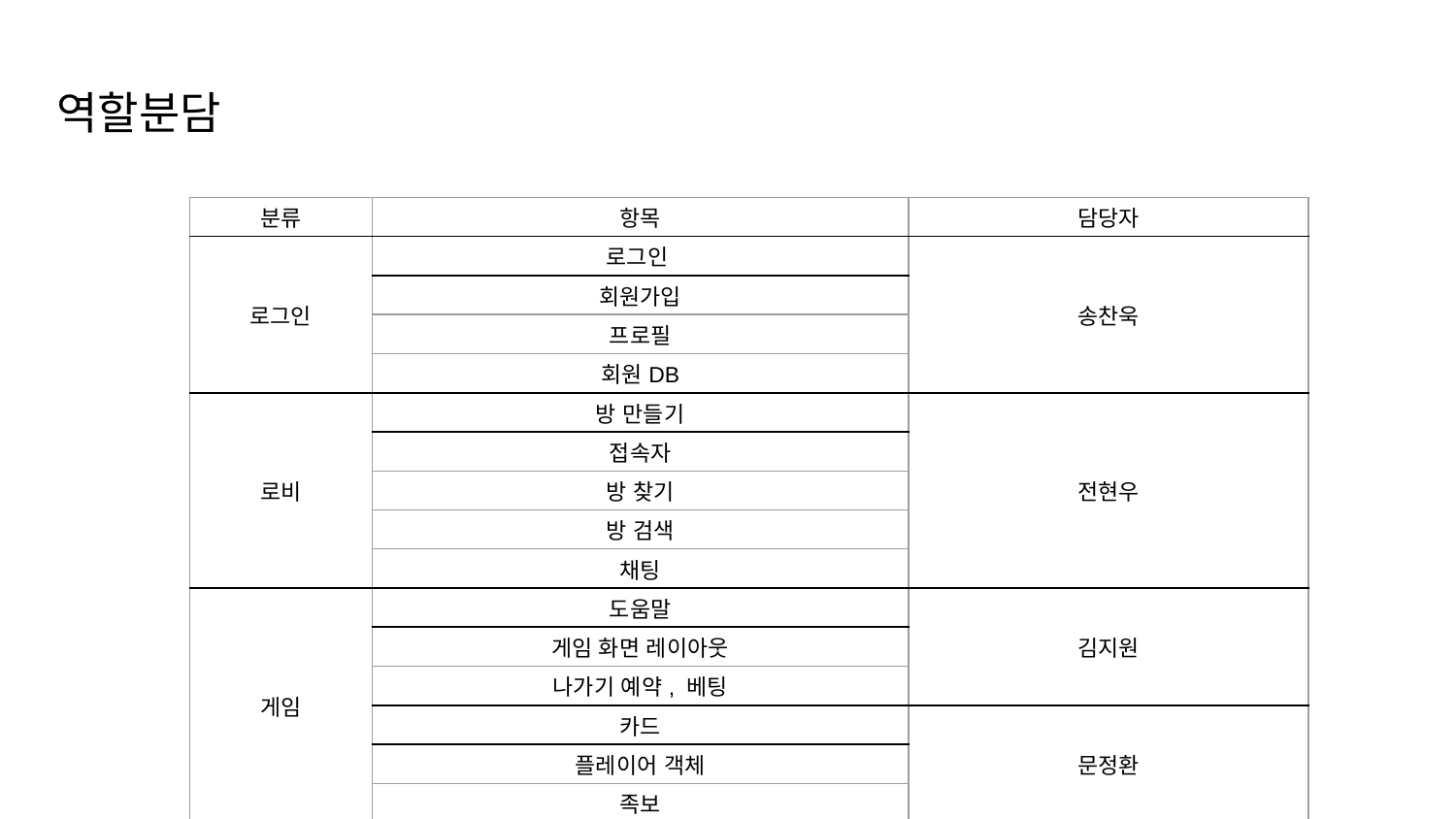

역할분담
| 분류 | 항목 | 담당자 |
| --- | --- | --- |
| 로그인 | 로그인 | 송찬욱 |
|  | 회원가입 |  |
|  | 프로필 |  |
|  | 회원DB |  |
| 로비 | 방 만들기 | 전현우 |
|  | 접속자 |  |
|  | 방 찾기 |  |
|  | 방 검색 |  |
|  | 채팅 |  |
| 게임 | 도움말 | 김지원 |
|  | 게임 화면 레이아웃 |  |
|  | 나가기 예약, 베팅 |  |
|  | 카드 | 문정환 |
|  | 플레이어 객체 |  |
|  | 족보 |  |